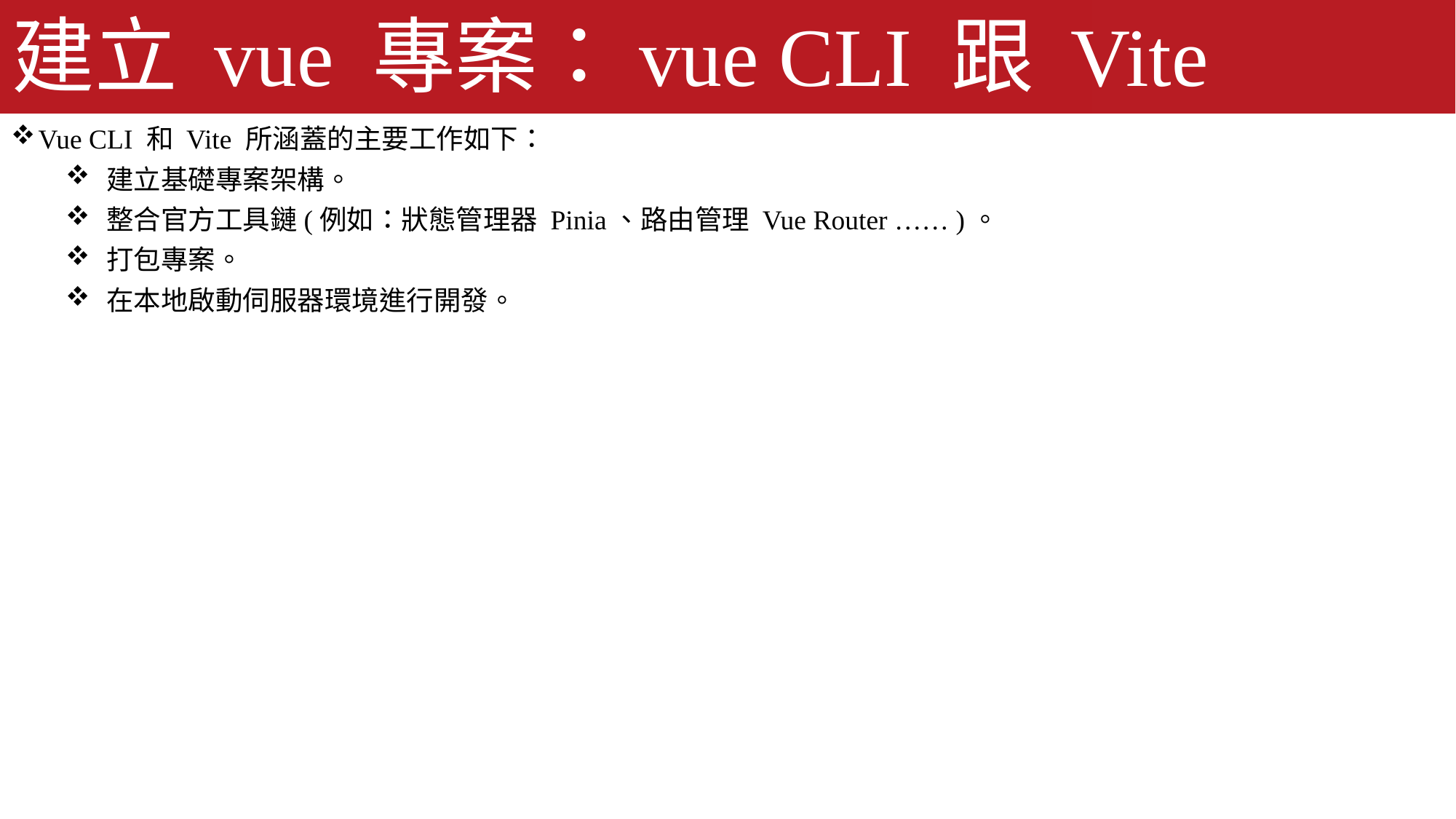

# 建立 vue 專案：vue CLI 跟 Vite
Vue CLI 和 Vite 所涵蓋的主要工作如下：
建立基礎專案架構。
整合官方工具鏈(例如：狀態管理器 Pinia、路由管理 Vue Router …… )。
打包專案。
在本地啟動伺服器環境進行開發。